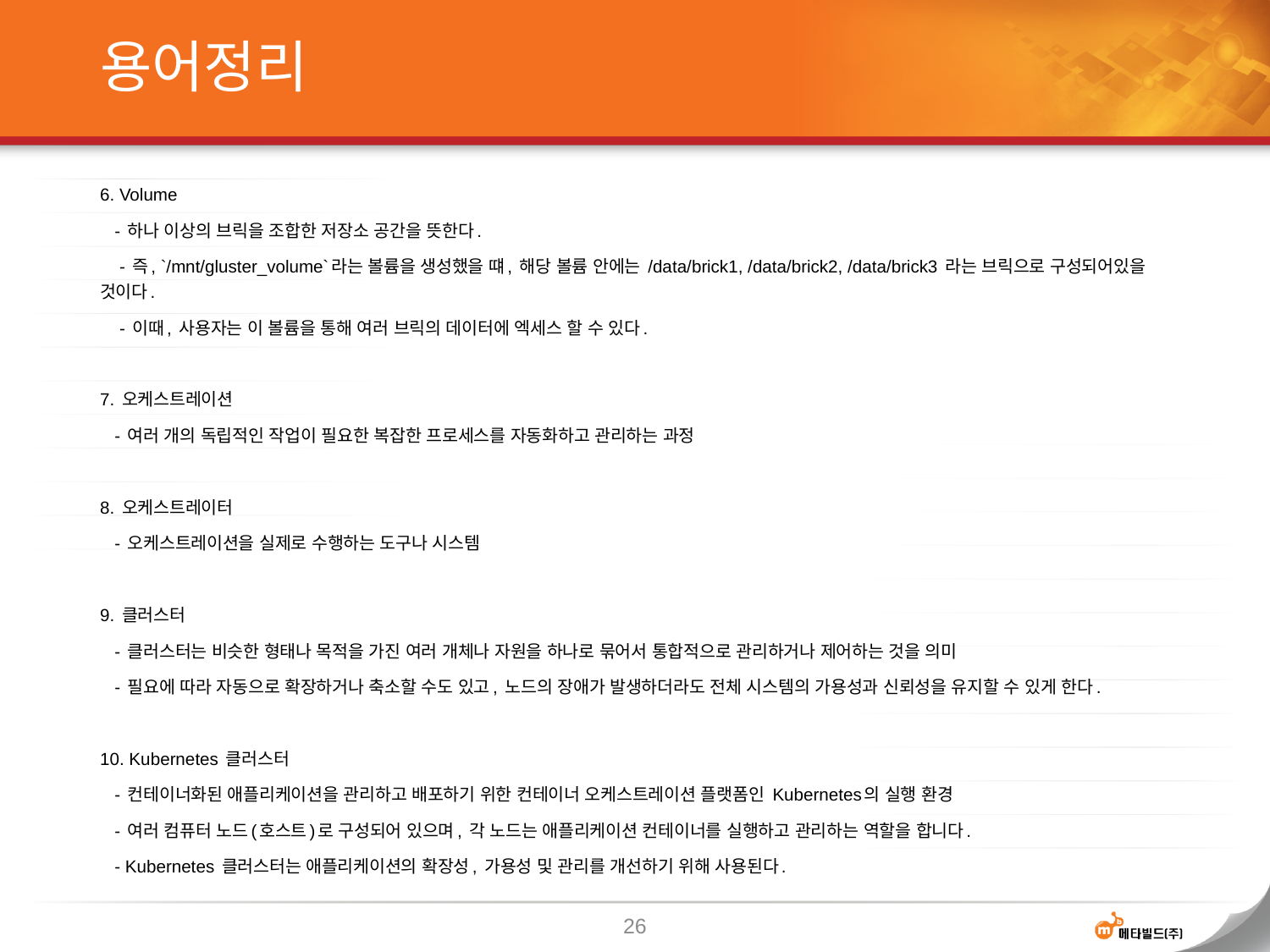

# 용어정리
6. Volume
   - 하나 이상의 브릭을 조합한 저장소 공간을 뜻한다.
    - 즉, `/mnt/gluster_volume`라는 볼륨을 생성했을 떄, 해당 볼륨 안에는 /data/brick1, /data/brick2, /data/brick3 라는 브릭으로 구성되어있을 것이다.
    - 이때, 사용자는 이 볼륨을 통해 여러 브릭의 데이터에 엑세스 할 수 있다.

7. 오케스트레이션
   - 여러 개의 독립적인 작업이 필요한 복잡한 프로세스를 자동화하고 관리하는 과정

8. 오케스트레이터
   - 오케스트레이션을 실제로 수행하는 도구나 시스템

9. 클러스터
   - 클러스터는 비슷한 형태나 목적을 가진 여러 개체나 자원을 하나로 묶어서 통합적으로 관리하거나 제어하는 것을 의미
   - 필요에 따라 자동으로 확장하거나 축소할 수도 있고, 노드의 장애가 발생하더라도 전체 시스템의 가용성과 신뢰성을 유지할 수 있게 한다.

10. Kubernetes 클러스터
   - 컨테이너화된 애플리케이션을 관리하고 배포하기 위한 컨테이너 오케스트레이션 플랫폼인 Kubernetes의 실행 환경
   - 여러 컴퓨터 노드(호스트)로 구성되어 있으며, 각 노드는 애플리케이션 컨테이너를 실행하고 관리하는 역할을 합니다.
   - Kubernetes 클러스터는 애플리케이션의 확장성, 가용성 및 관리를 개선하기 위해 사용된다.
26